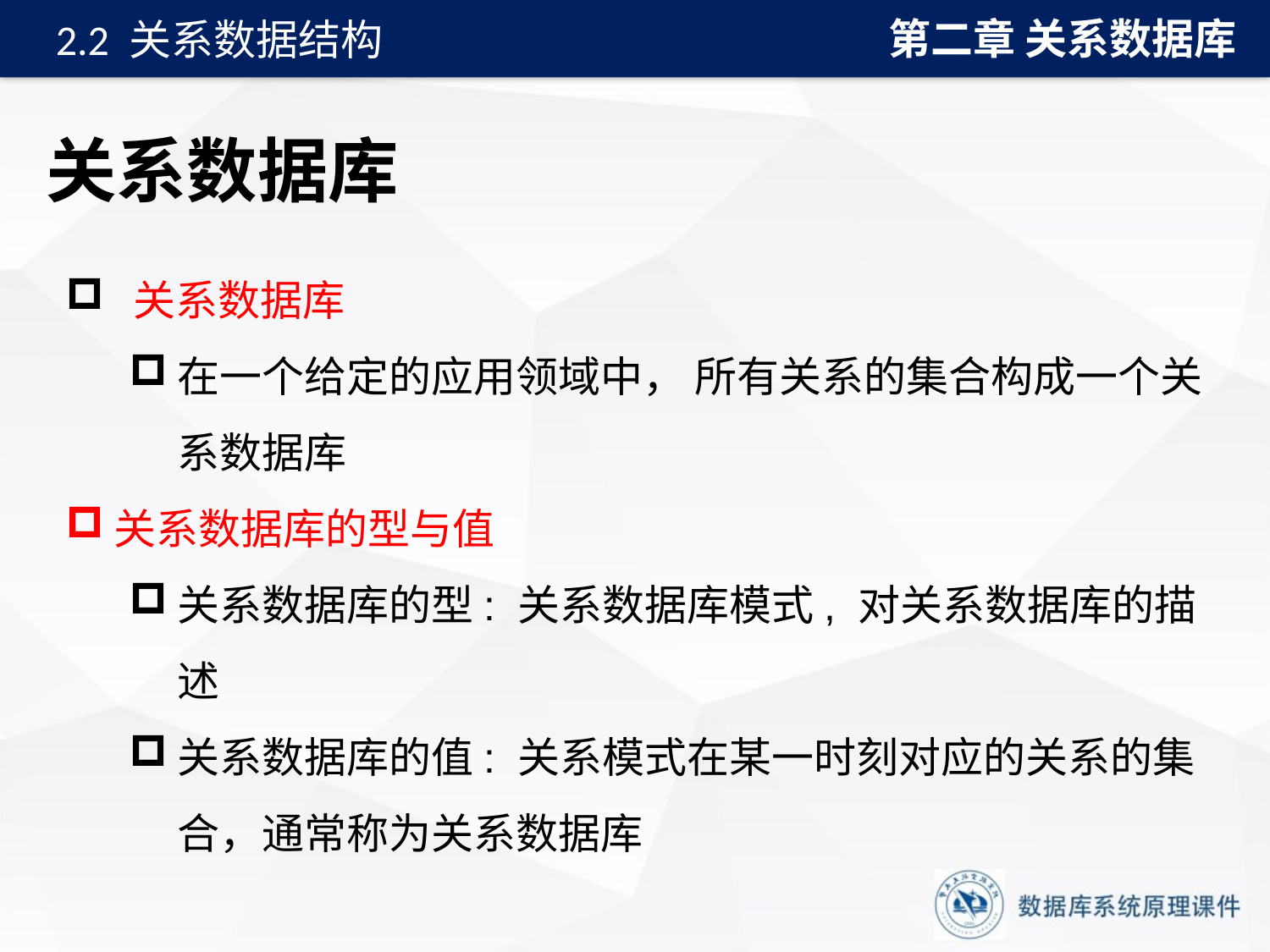

第二章 关系数据库
2.2 关系数据结构
# 关系数据库
 关系数据库
在一个给定的应用领域中， 所有关系的集合构成一个关系数据库
关系数据库的型与值
关系数据库的型: 关系数据库模式, 对关系数据库的描述
关系数据库的值: 关系模式在某一时刻对应的关系的集合，通常称为关系数据库